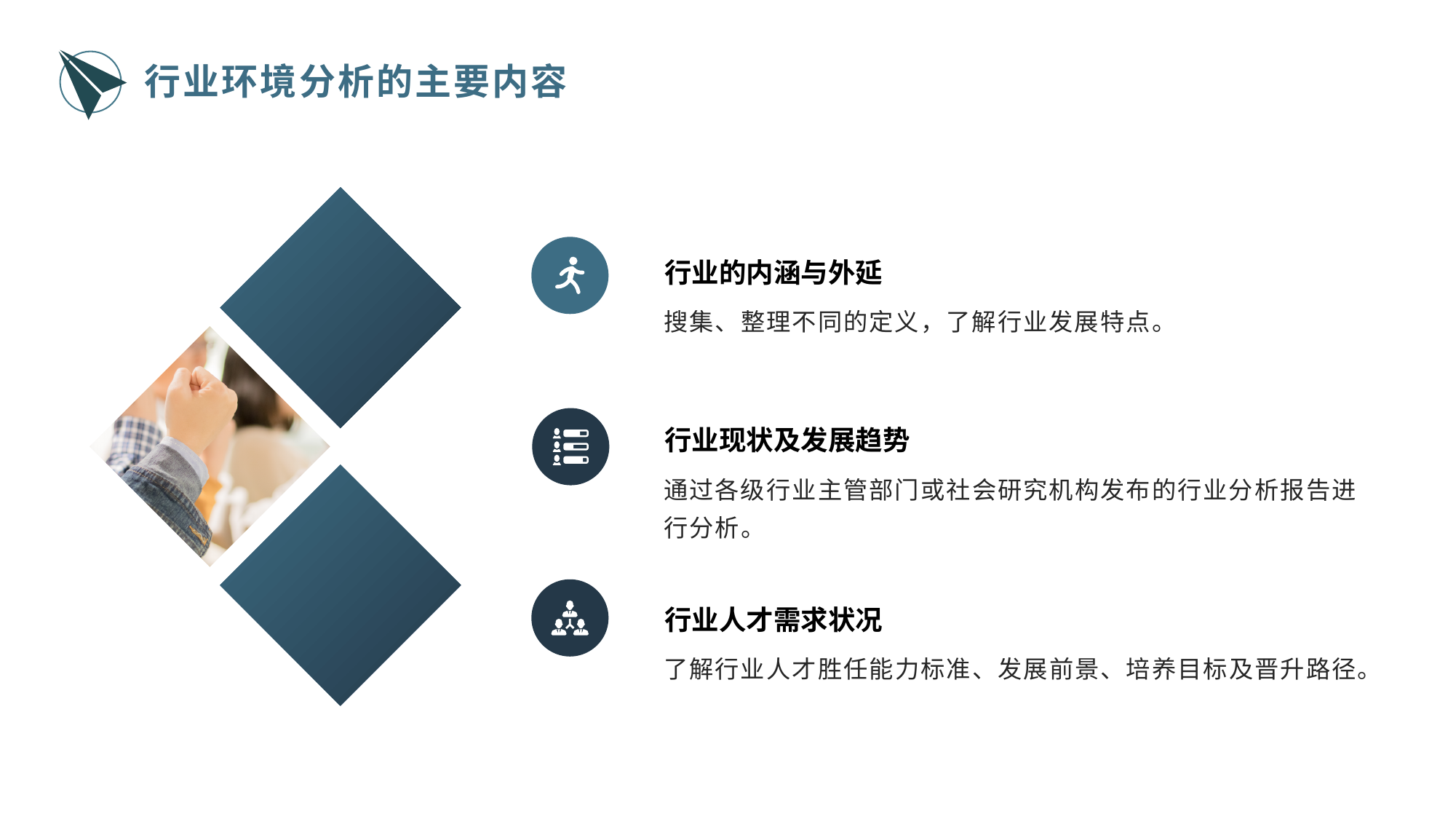

行业环境分析的主要内容

行业的内涵与外延
搜集、整理不同的定义，了解行业发展特点。

行业现状及发展趋势
通过各级行业主管部门或社会研究机构发布的行业分析报告进行分析。

行业人才需求状况
了解行业人才胜任能力标准、发展前景、培养目标及晋升路径。